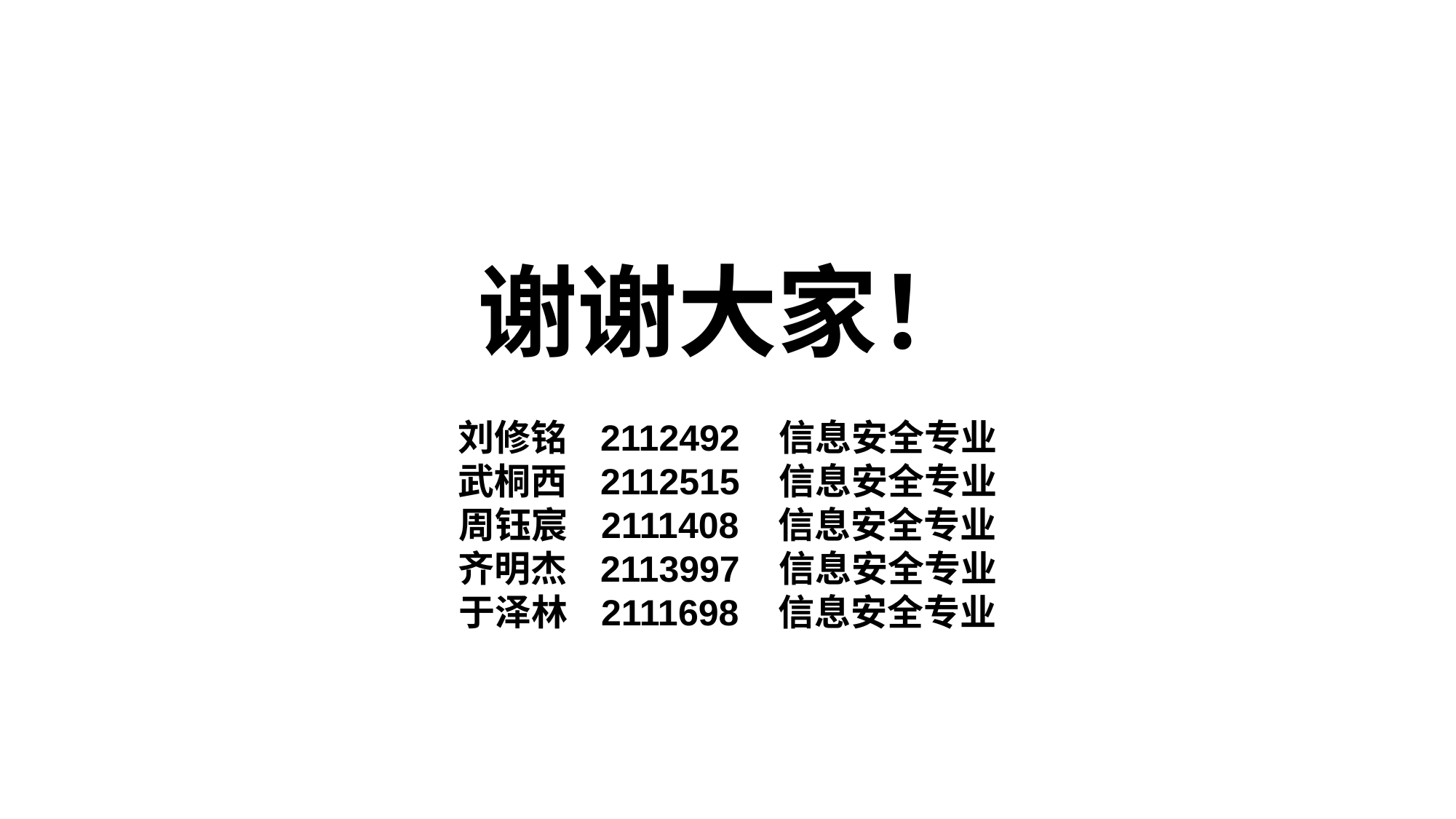

谢谢大家！
刘修铭   2112492   信息安全专业
武桐西   2112515   信息安全专业
周钰宸   2111408   信息安全专业
齐明杰   2113997   信息安全专业
于泽林   2111698   信息安全专业